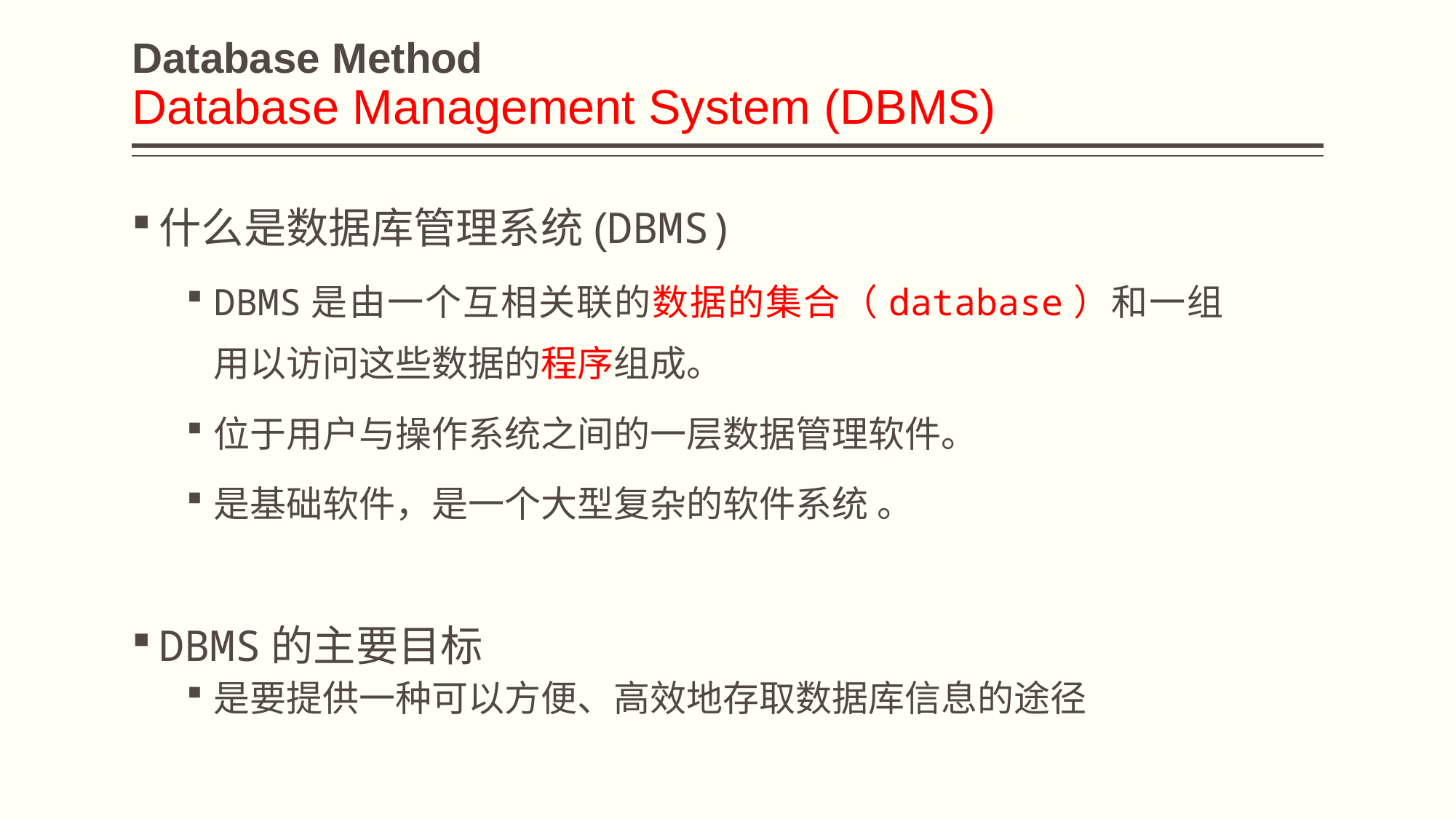

# Database Method Database Management System (DBMS)
什么是数据库管理系统(DBMS)
DBMS是由一个互相关联的数据的集合（database）和一组用以访问这些数据的程序组成。
位于用户与操作系统之间的一层数据管理软件。
是基础软件，是一个大型复杂的软件系统 。

DBMS的主要目标
是要提供一种可以方便、高效地存取数据库信息的途径